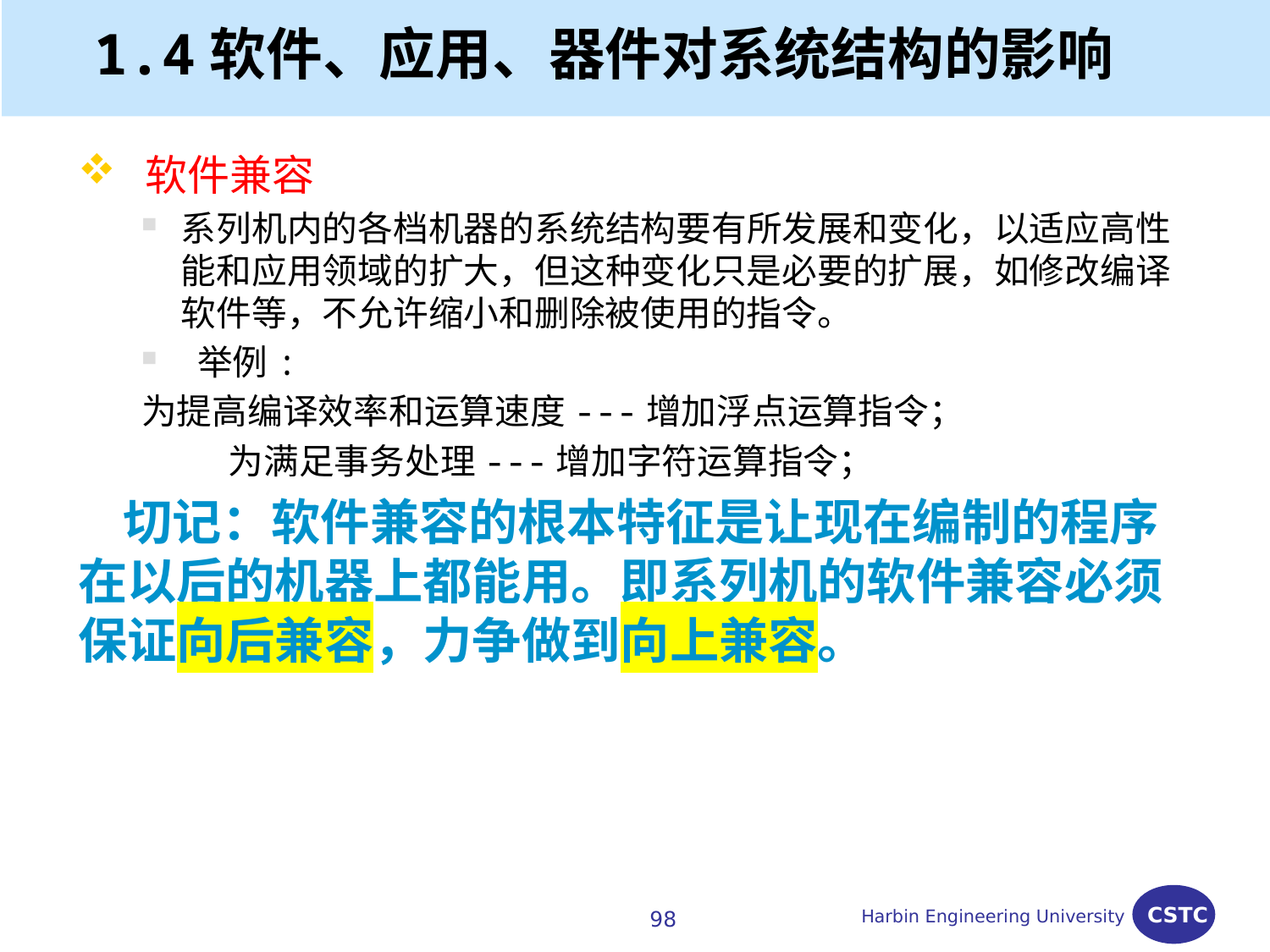

# 1.4软件、应用、器件对系统结构的影响
 软件兼容
系列机内的各档机器的系统结构要有所发展和变化，以适应高性能和应用领域的扩大，但这种变化只是必要的扩展，如修改编译软件等，不允许缩小和删除被使用的指令。
 举例:
为提高编译效率和运算速度---增加浮点运算指令；
          为满足事务处理---增加字符运算指令；
   切记：软件兼容的根本特征是让现在编制的程序在以后的机器上都能用。即系列机的软件兼容必须保证向后兼容，力争做到向上兼容。
98
Harbin Engineering University